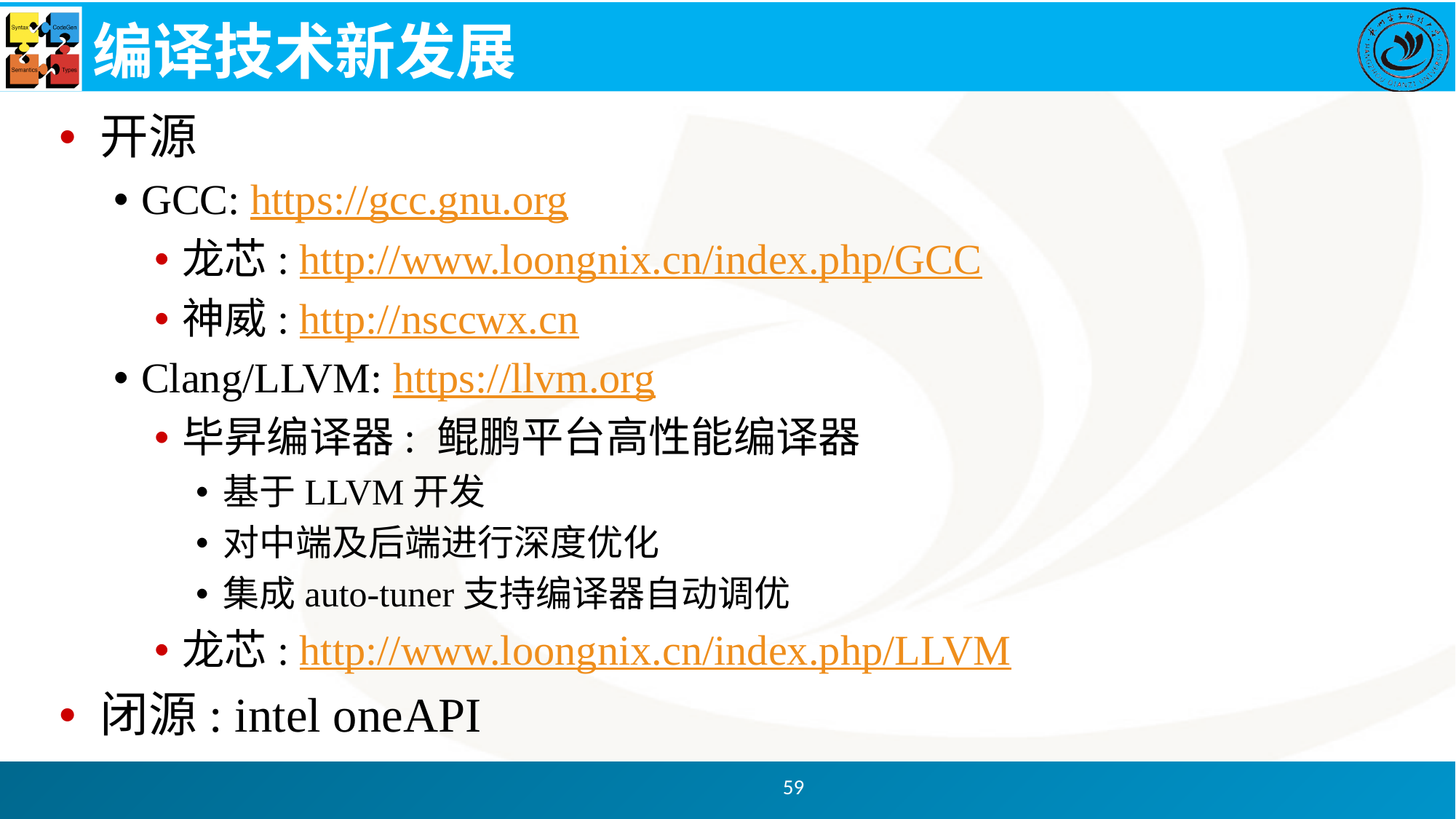

# 编译技术新发展
开源
GCC: https://gcc.gnu.org
龙芯: http://www.loongnix.cn/index.php/GCC
神威: http://nsccwx.cn
Clang/LLVM: https://llvm.org
毕昇编译器: 鲲鹏平台高性能编译器
基于LLVM开发
对中端及后端进行深度优化
集成auto-tuner支持编译器自动调优
龙芯: http://www.loongnix.cn/index.php/LLVM
闭源: intel oneAPI
59